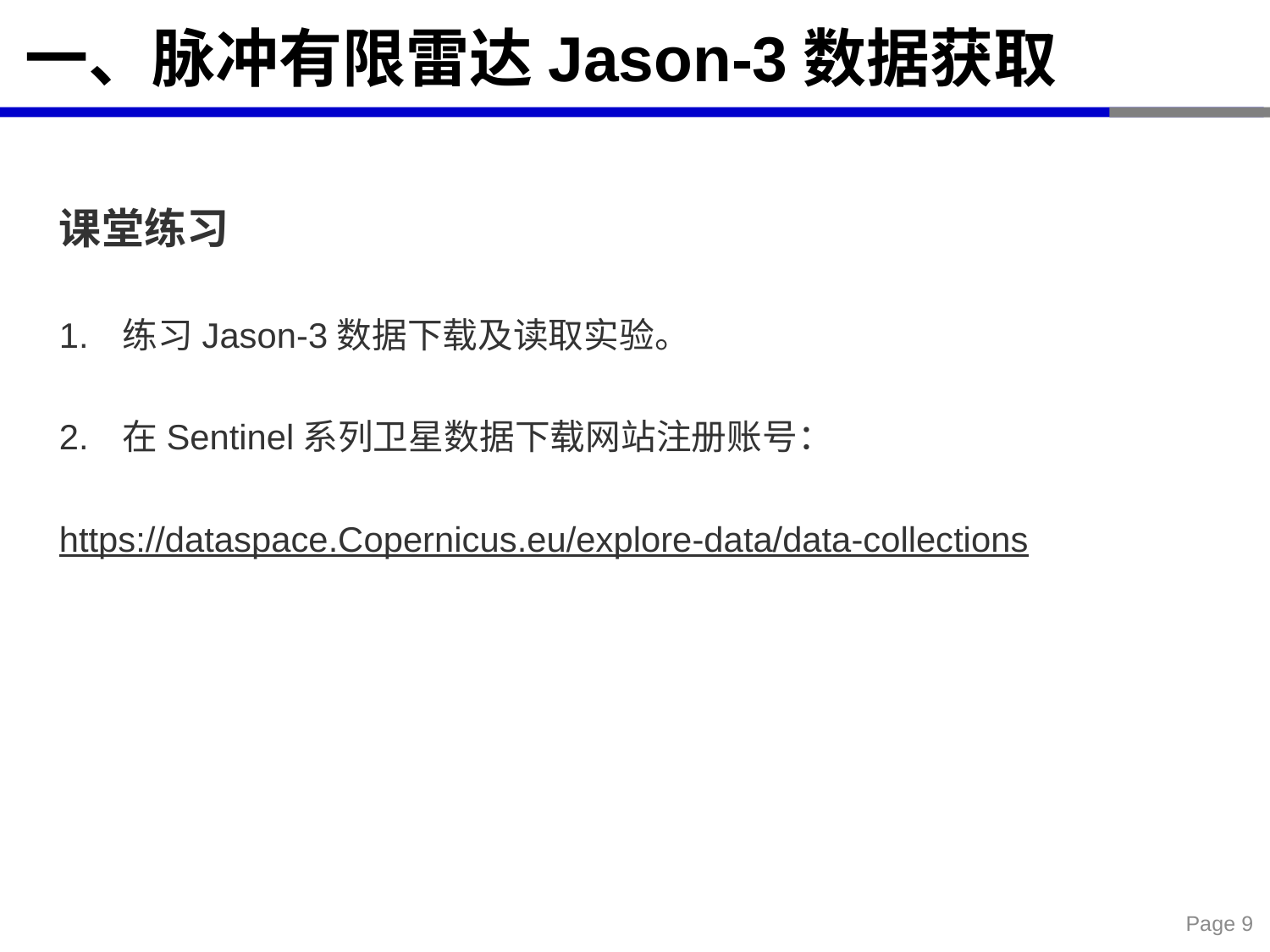

# 一、脉冲有限雷达Jason-3数据获取
课堂练习
练习Jason-3数据下载及读取实验。
在Sentinel系列卫星数据下载网站注册账号：
https://dataspace.Copernicus.eu/explore-data/data-collections
Page 9